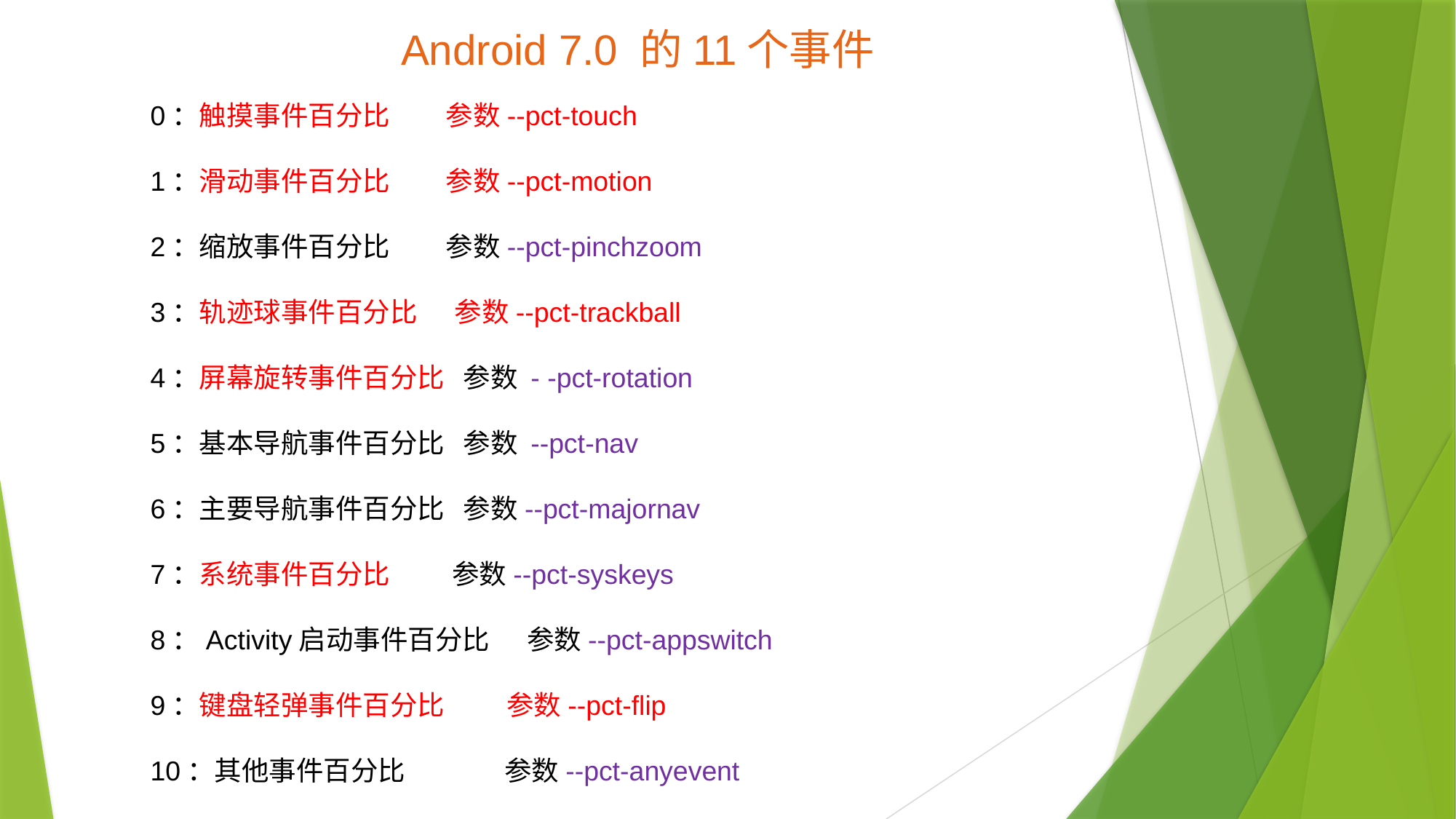

Android 7.0 的11个事件
0：触摸事件百分比         参数--pct-touch

1：滑动事件百分比         参数--pct-motion

2：缩放事件百分比         参数--pct-pinchzoom

3：轨迹球事件百分比      参数--pct-trackball

4：屏幕旋转事件百分比   参数 - -pct-rotation

5：基本导航事件百分比   参数 --pct-nav

6：主要导航事件百分比   参数--pct-majornav

7：系统事件百分比          参数--pct-syskeys
8：Activity启动事件百分比      参数--pct-appswitch

9：键盘轻弹事件百分比          参数--pct-flip

10：其他事件百分比                参数--pct-anyevent